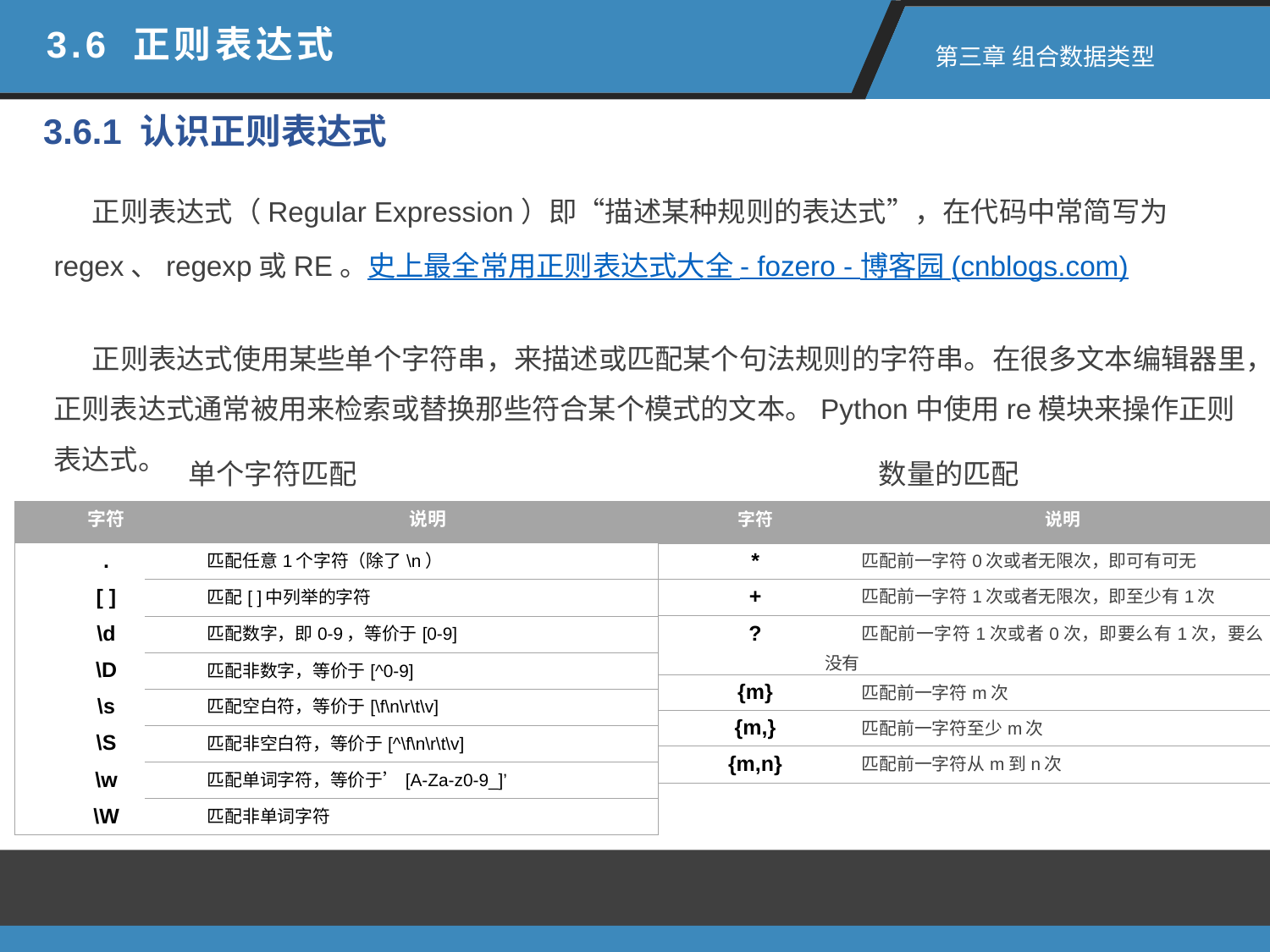

3.6 正则表达式
  第三章 组合数据类型
3.6.1 认识正则表达式
     正则表达式（Regular Expression）即“描述某种规则的表达式”，在代码中常简写为regex、regexp或RE。史上最全常用正则表达式大全 - fozero - 博客园 (cnblogs.com)
     正则表达式使用某些单个字符串，来描述或匹配某个句法规则的字符串。在很多文本编辑器里，正则表达式通常被用来检索或替换那些符合某个模式的文本。Python中使用re模块来操作正则表达式。
单个字符匹配
数量的匹配
| 字符 | 说明 |
| --- | --- |
| \* | 匹配前⼀字符0次或者无限次，即可有可无 |
| + | 匹配前⼀字符1次或者无限次，即至少有1次 |
| ? | 匹配前⼀字符1次或者0次，即要么有1次，要么没有 |
| {m} | 匹配前⼀字符m次 |
| {m,} | 匹配前⼀字符至少m次 |
| {m,n} | 匹配前⼀字符从m到n次 |
| 字符 | 说明 |
| --- | --- |
| . | 匹配任意1个字符（除了\n） |
| [ ] | 匹配[ ]中列举的字符 |
| \d | 匹配数字，即0-9，等价于[0-9] |
| \D | 匹配非数字，等价于[^0-9] |
| \s | 匹配空白符，等价于[\f\n\r\t\v] |
| \S | 匹配非空白符，等价于[^\f\n\r\t\v] |
| \w | 匹配单词字符，等价于’[A-Za-z0-9\_]’ |
| \W | 匹配非单词字符 |